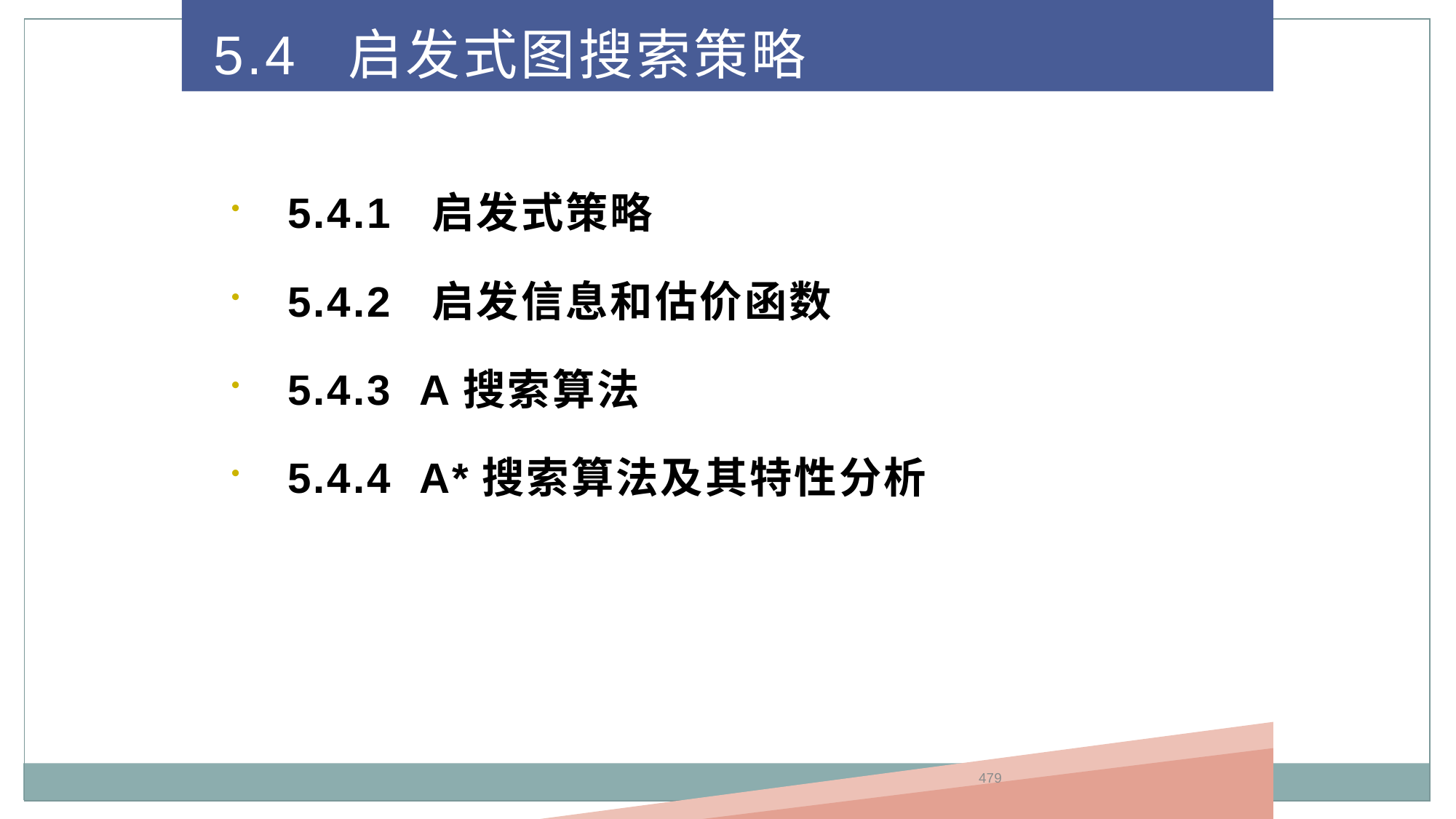

5.4  启发式图搜索策略
5.4.1  启发式策略
5.4.2  启发信息和估价函数
5.4.3  A搜索算法
5.4.4  A*搜索算法及其特性分析

479